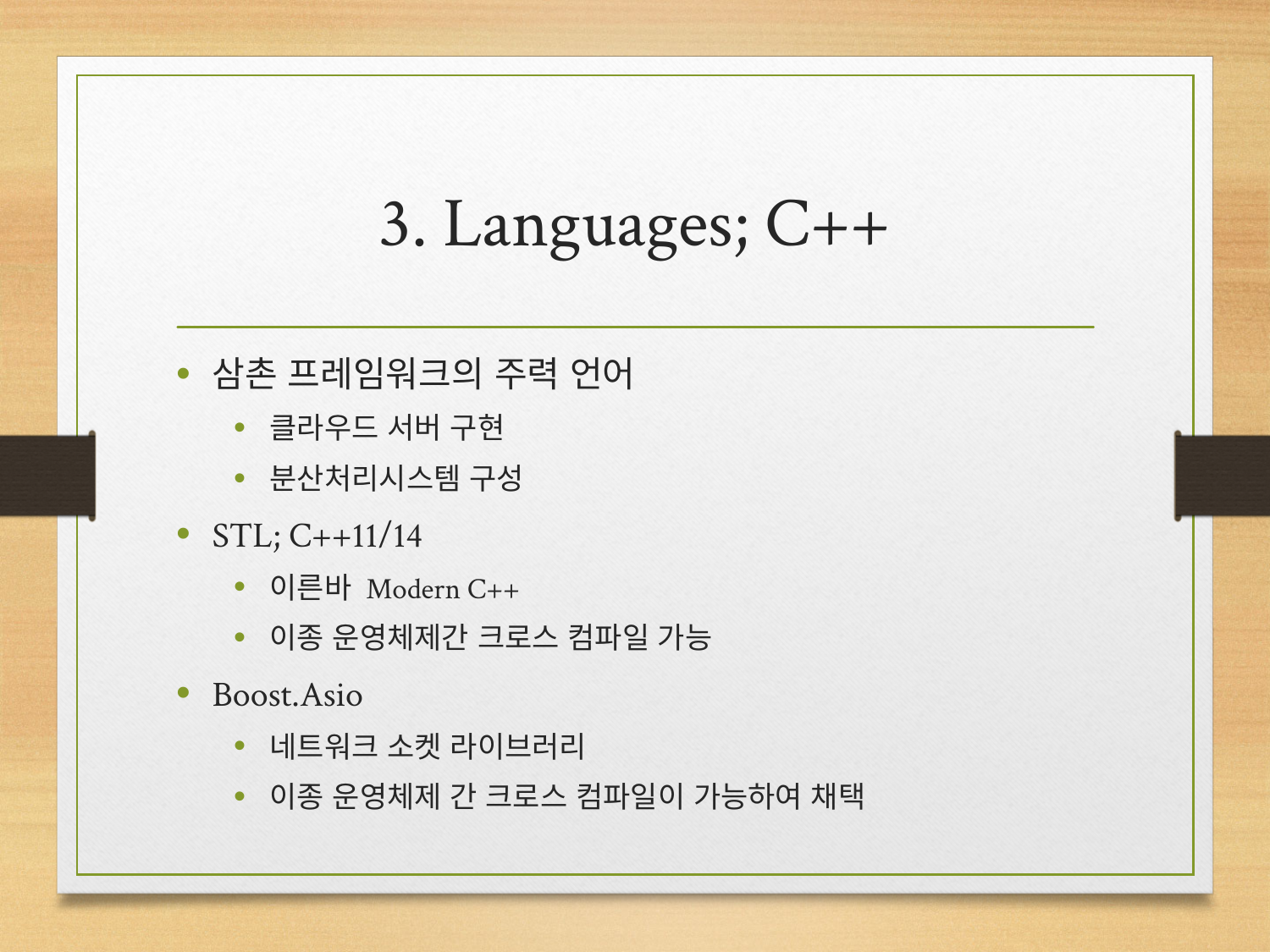

# 3. Languages; C++
삼촌 프레임워크의 주력 언어
클라우드 서버 구현
분산처리시스템 구성
STL; C++11/14
이른바 Modern C++
이종 운영체제간 크로스 컴파일 가능
Boost.Asio
네트워크 소켓 라이브러리
이종 운영체제 간 크로스 컴파일이 가능하여 채택